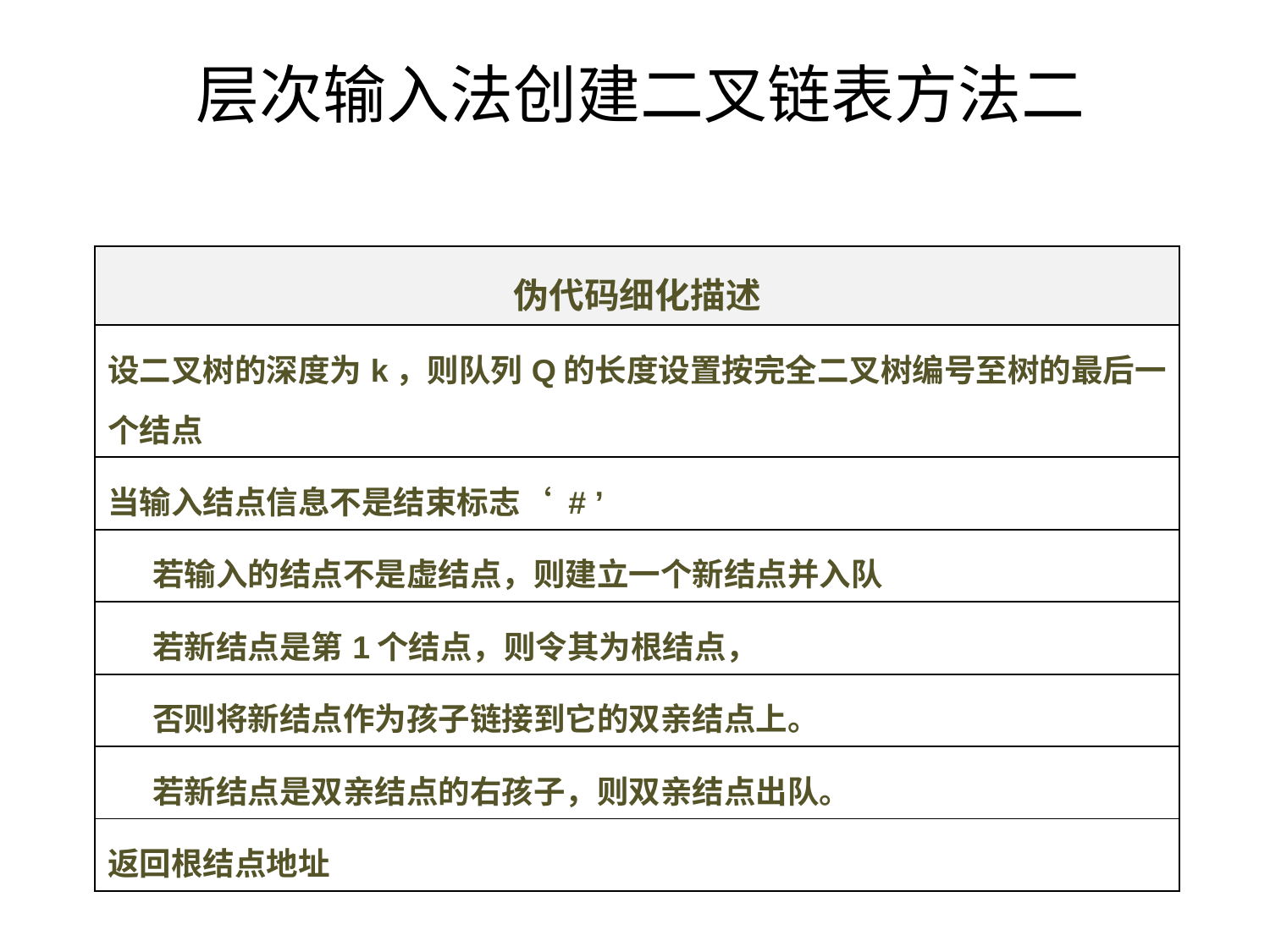

# 层次输入法创建二叉链表方法二
| 伪代码细化描述 |
| --- |
| 设二叉树的深度为k，则队列Q的长度设置按完全二叉树编号至树的最后一个结点 |
| 当输入结点信息不是结束标志‘ # ’ |
| 若输入的结点不是虚结点，则建立一个新结点并入队 |
| 若新结点是第1个结点，则令其为根结点， |
| 否则将新结点作为孩子链接到它的双亲结点上。 |
| 若新结点是双亲结点的右孩子，则双亲结点出队。 |
| 返回根结点地址 |
84